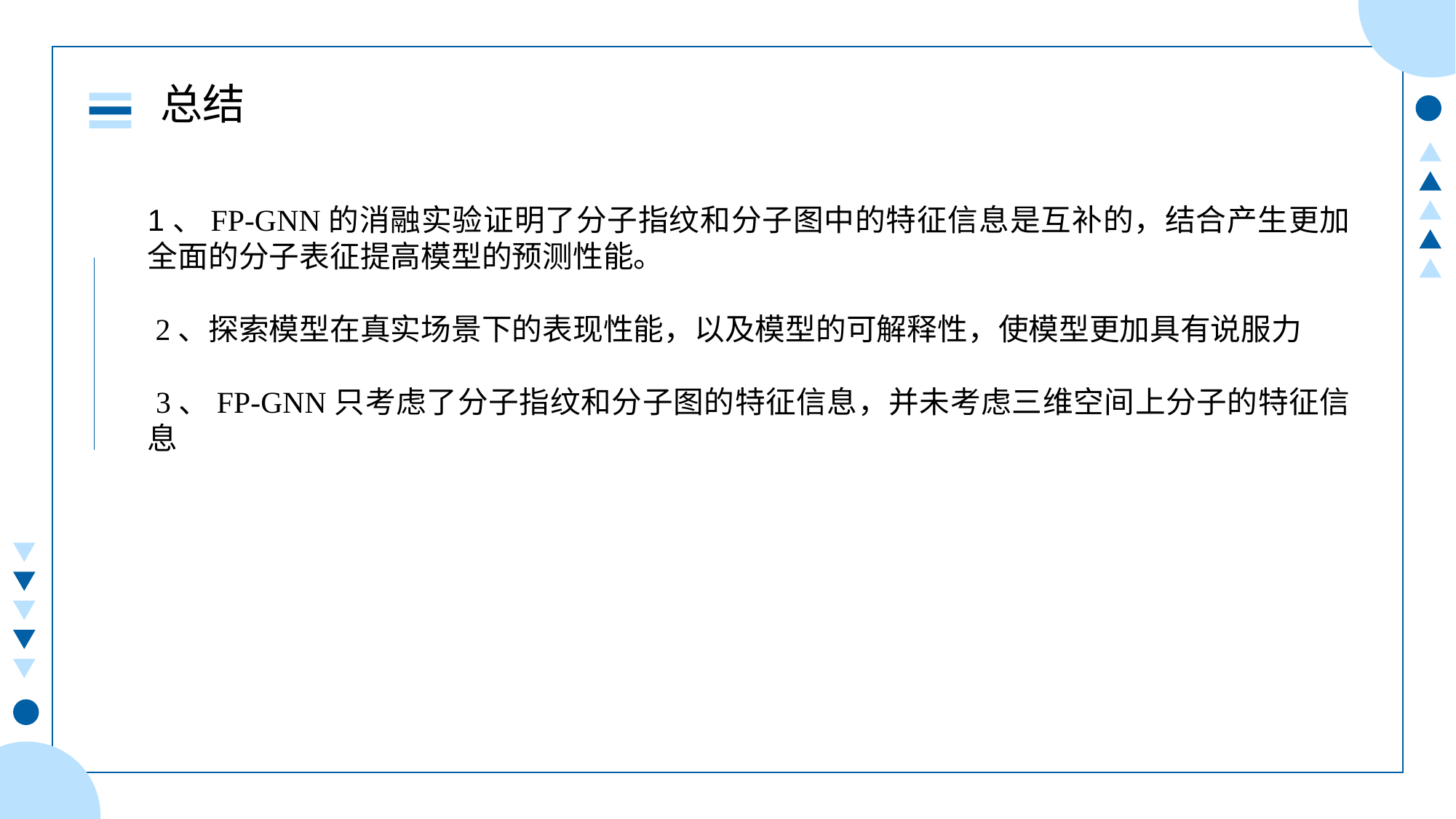

总结

1、FP-GNN的消融实验证明了分子指纹和分子图中的特征信息是互补的，结合产生更加全面的分子表征提高模型的预测性能。

 2、探索模型在真实场景下的表现性能，以及模型的可解释性，使模型更加具有说服力

 3、FP-GNN只考虑了分子指纹和分子图的特征信息，并未考虑三维空间上分子的特征信息
24